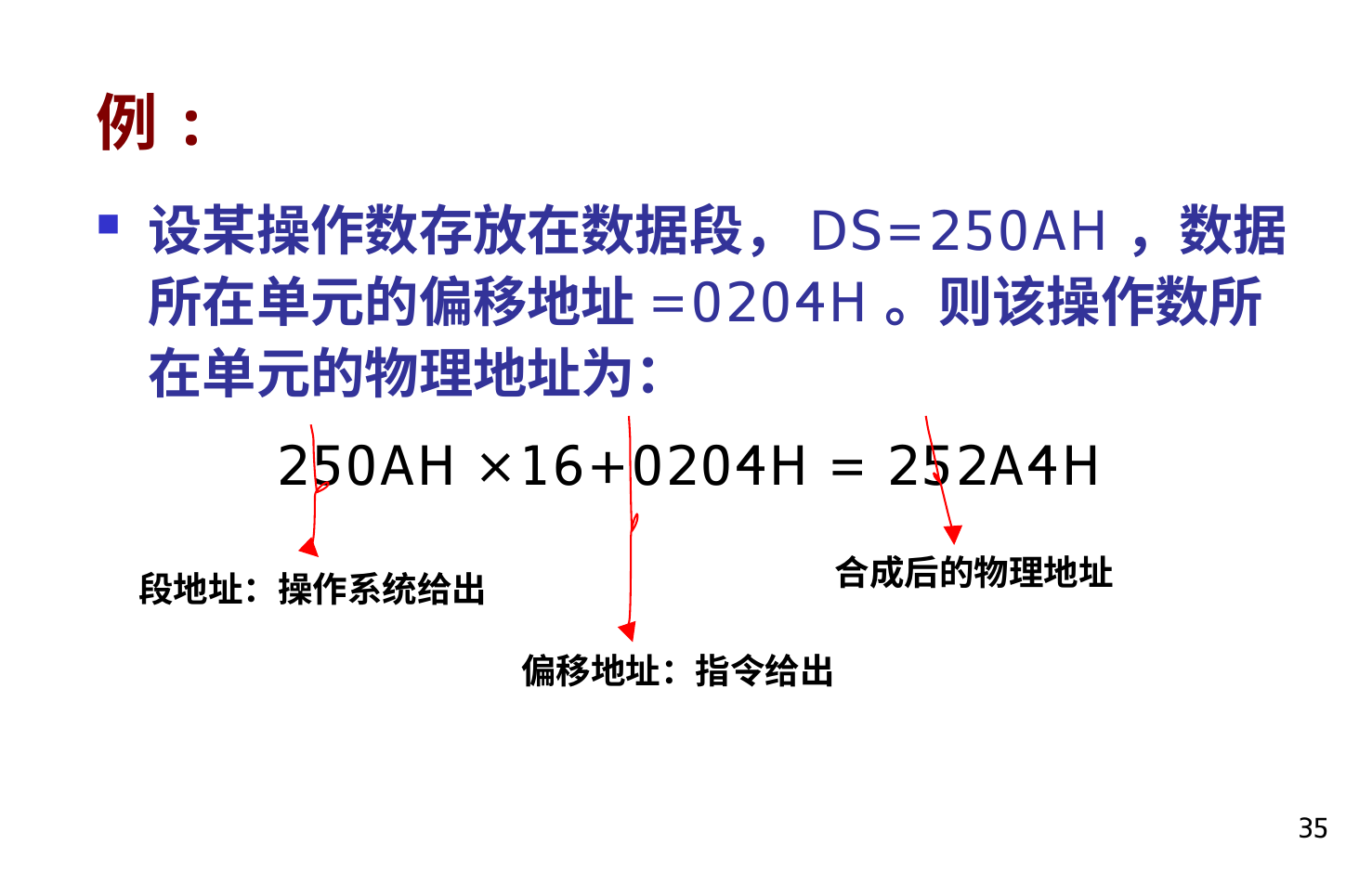

# 例:
设某操作数存放在数据段，DS=250AH，数据所在单元的偏移地址=0204H。则该操作数所在单元的物理地址为：
  250AH ×16+0204H = 252A4H

合成后的物理地址
段地址：操作系统给出
偏移地址：指令给出
35